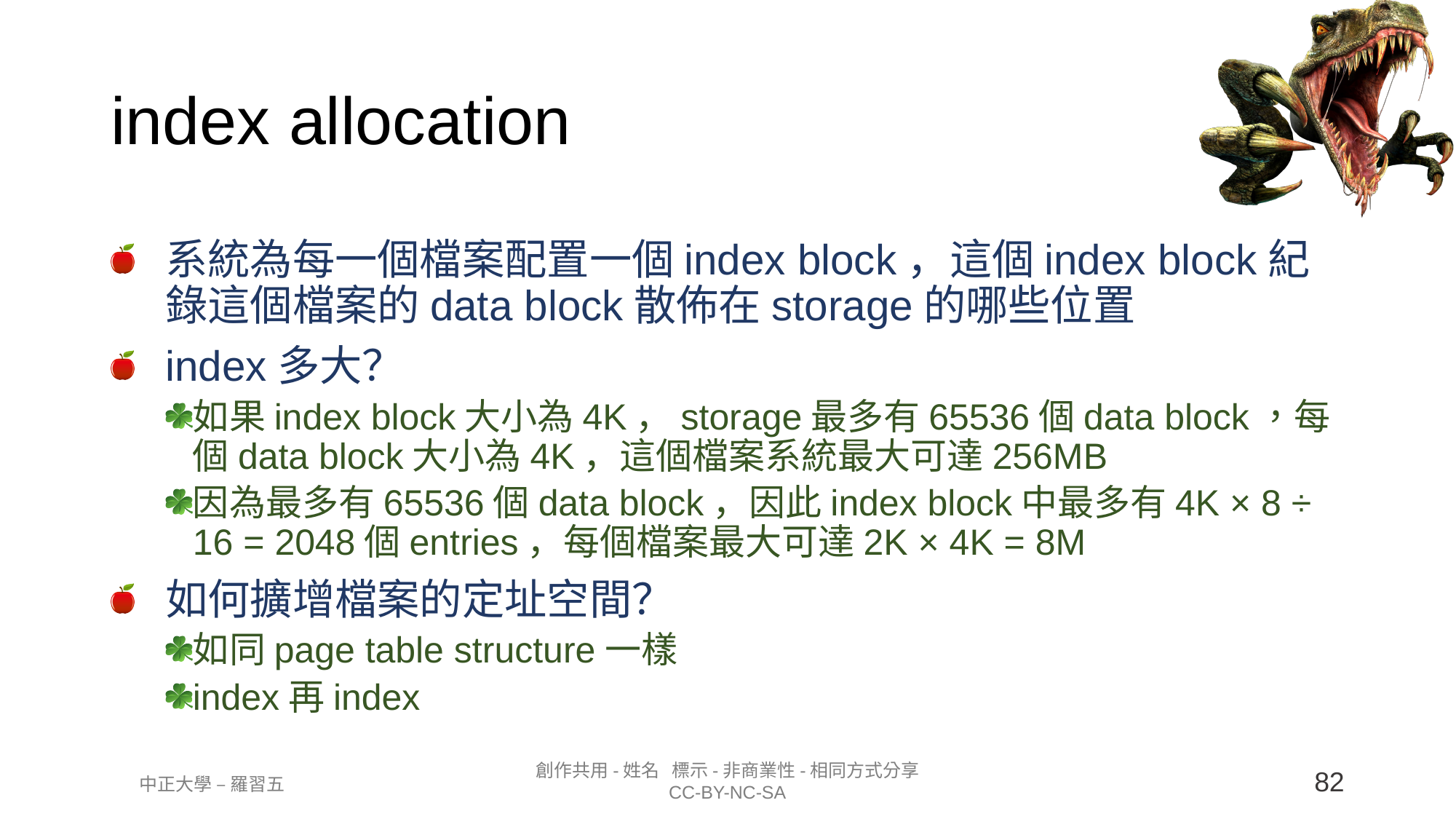

# index allocation
系統為每一個檔案配置一個index block，這個index block紀錄這個檔案的data block散佈在storage的哪些位置
index多大？
如果index block大小為4K，storage最多有65536個data block，每個data block大小為4K，這個檔案系統最大可達256MB
因為最多有65536個data block，因此index block中最多有4K × 8 ÷ 16 = 2048個entries，每個檔案最大可達2K × 4K = 8M
如何擴增檔案的定址空間？
如同page table structure一樣
index再index